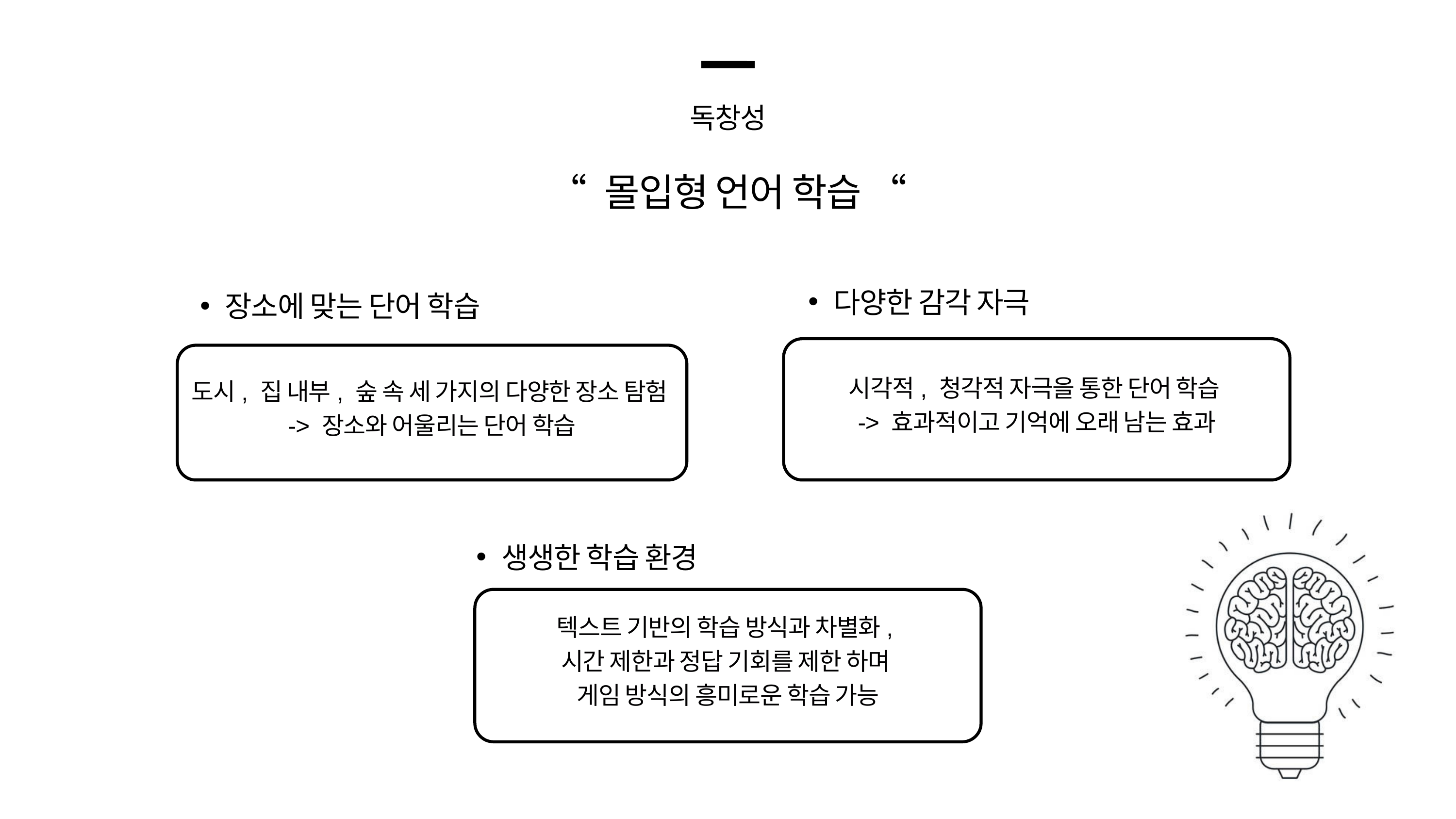

독창성
“ 몰입형 언어 학습 “
다양한 감각 자극
장소에 맞는 단어 학습

시각적, 청각적 자극을 통한 단어 학습
-> 효과적이고 기억에 오래 남는 효과

도시, 집 내부, 숲 속 세 가지의 다양한 장소 탐험
-> 장소와 어울리는 단어 학습

생생한 학습 환경

텍스트 기반의 학습 방식과 차별화,
시간 제한과 정답 기회를 제한 하며
게임 방식의 흥미로운 학습 가능